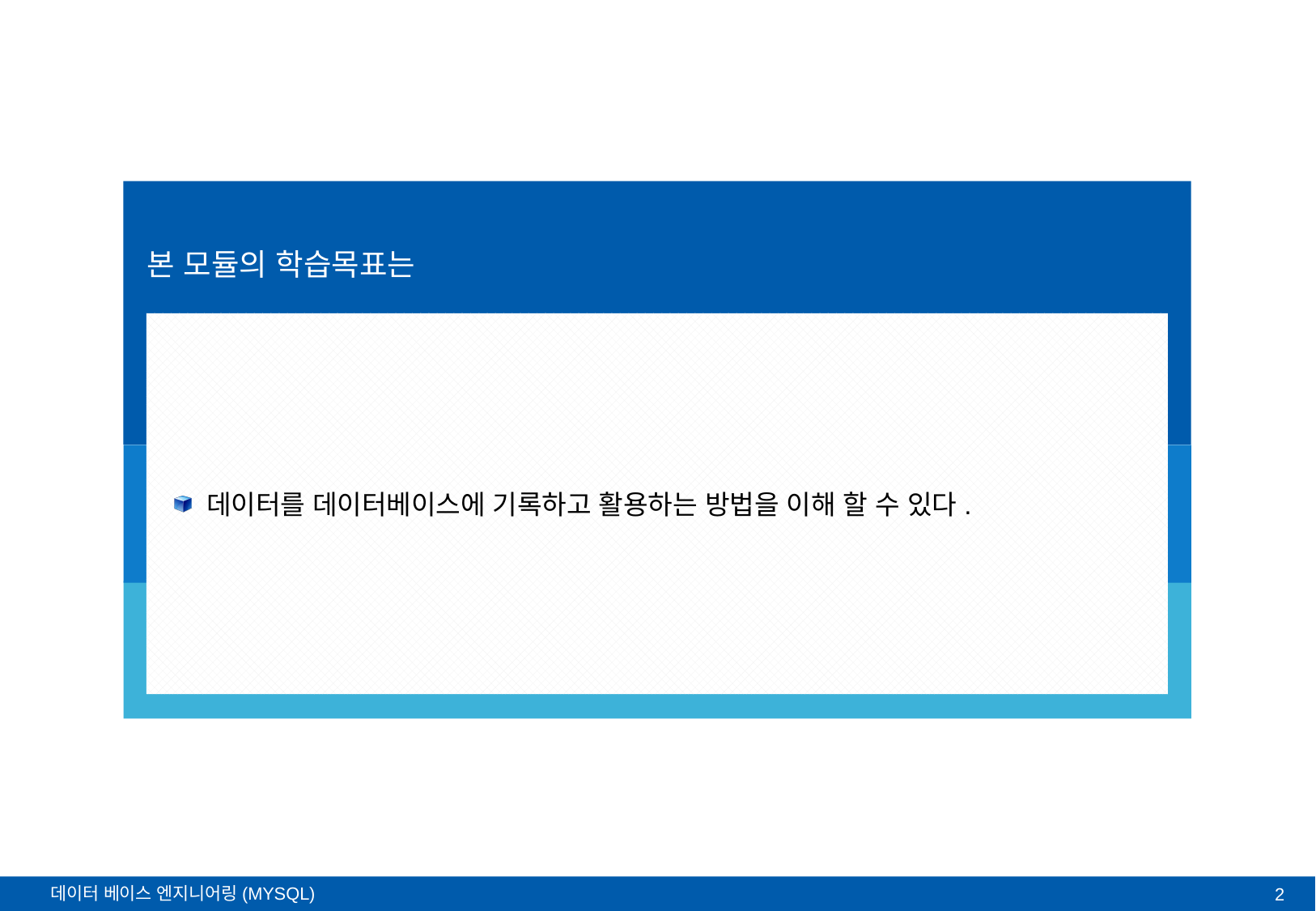

데이터를 데이터베이스에 기록하고 활용하는 방법을 이해 할 수 있다.
2